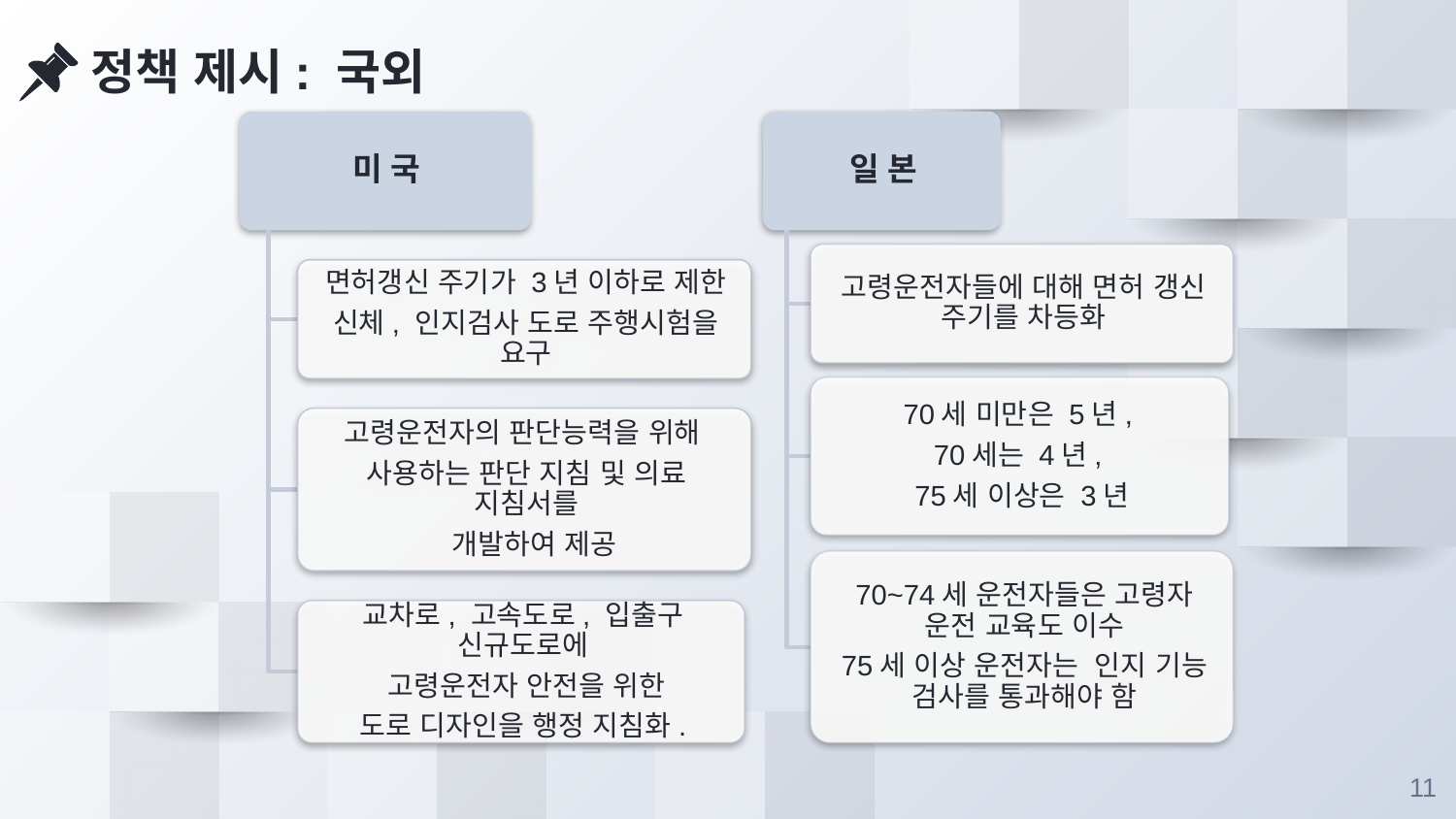

정책 제시: 국외

미 국
면허갱신 주기가 3년 이하로 제한
신체, 인지검사 도로 주행시험을 요구
고령운전자의 판단능력을 위해
사용하는 판단 지침 및 의료 지침서를
 개발하여 제공
교차로, 고속도로, 입출구 신규도로에
 고령운전자 안전을 위한
도로 디자인을 행정 지침화.
일 본
고령운전자들에 대해 면허 갱신 주기를 차등화
70세 미만은 5년,
70세는 4년,
75세 이상은 3년
70~74세 운전자들은 고령자 운전 교육도 이수
75세 이상 운전자는  인지 기능 검사를 통과해야 함
11